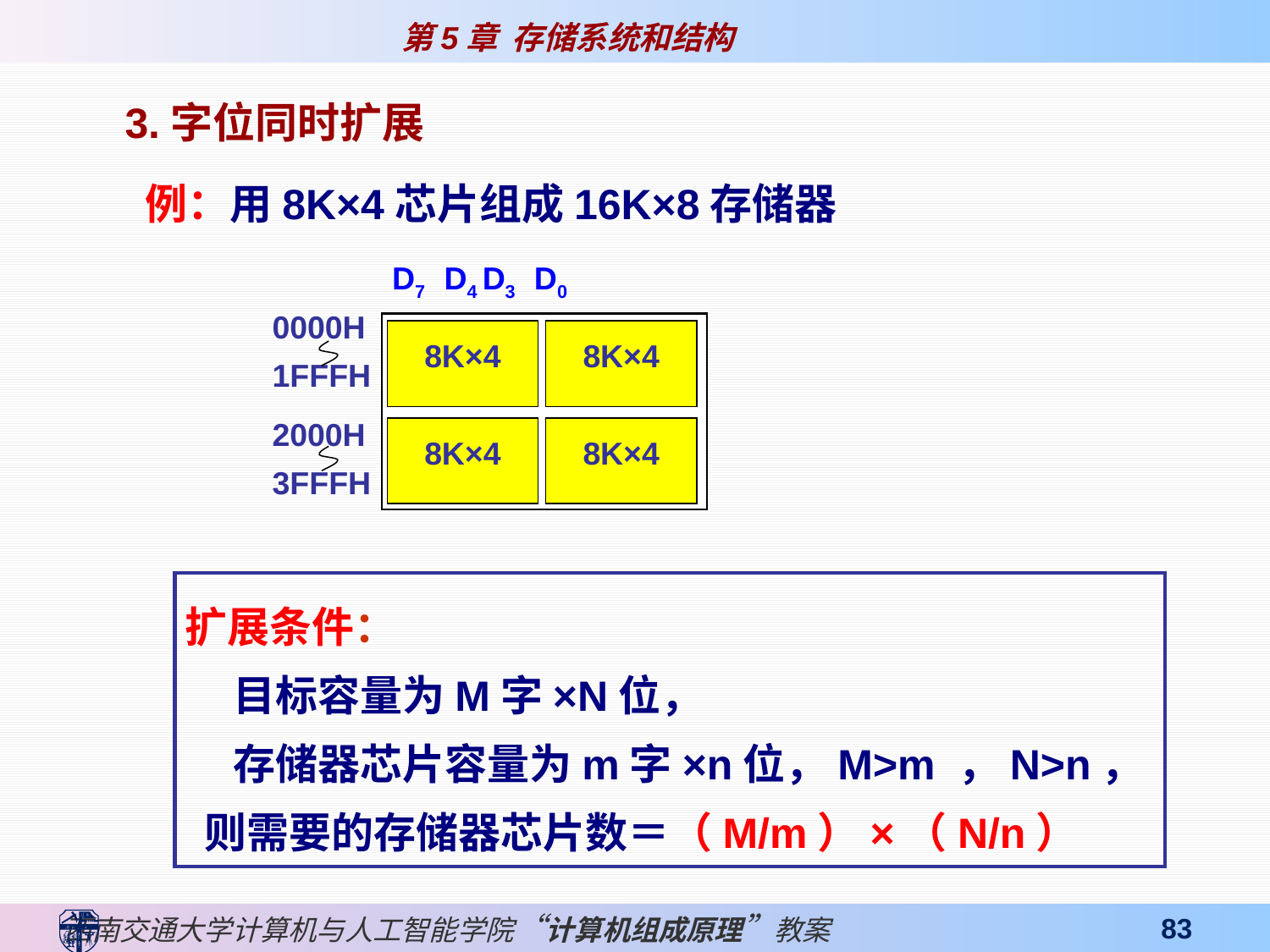

3.字位同时扩展
例：用8K×4芯片组成16K×8存储器
D7   D4 D3   D0
0000H
1FFFH

8K×4
8K×4
2000H
3FFFH

8K×4
8K×4
扩展条件：
    目标容量为M字×N位，
    存储器芯片容量为m字×n位，M>m ，N>n，
 则需要的存储器芯片数＝（M/m）×（N/n）